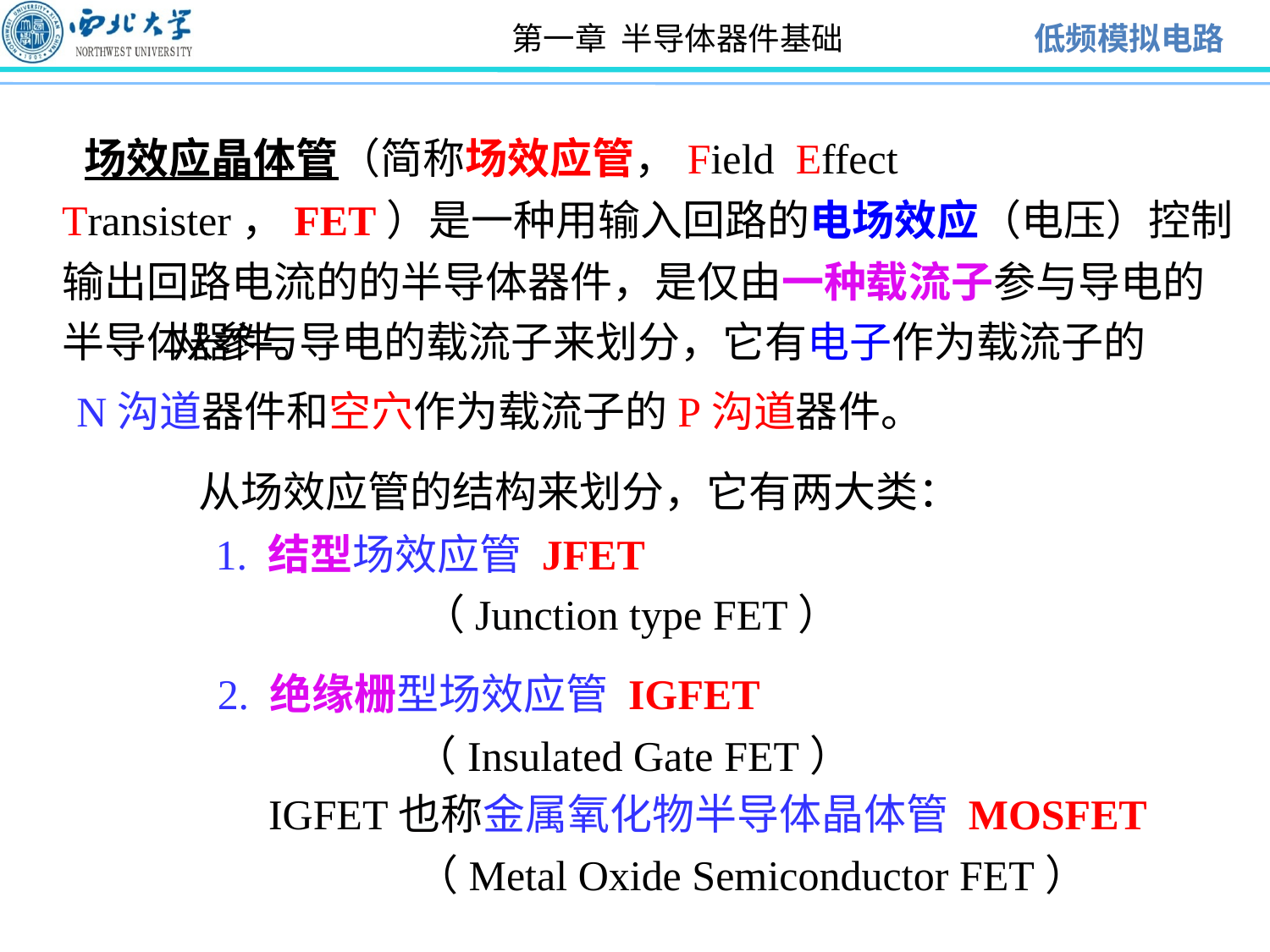

场效应晶体管（简称场效应管，Field  Effect Transister，FET）是一种用输入回路的电场效应（电压）控制输出回路电流的的半导体器件，是仅由一种载流子参与导电的半导体器件。
              从参与导电的载流子来划分，它有电子作为载流子的N沟道器件和空穴作为载流子的P沟道器件。
          从场效应管的结构来划分，它有两大类：
   	1. 结型场效应管 JFET
                                  （Junction type FET）
	2. 绝缘栅型场效应管 IGFET
                                 （Insulated Gate FET）
              IGFET也称金属氧化物半导体晶体管 MOSFET
                              （Metal Oxide Semiconductor FET）
105